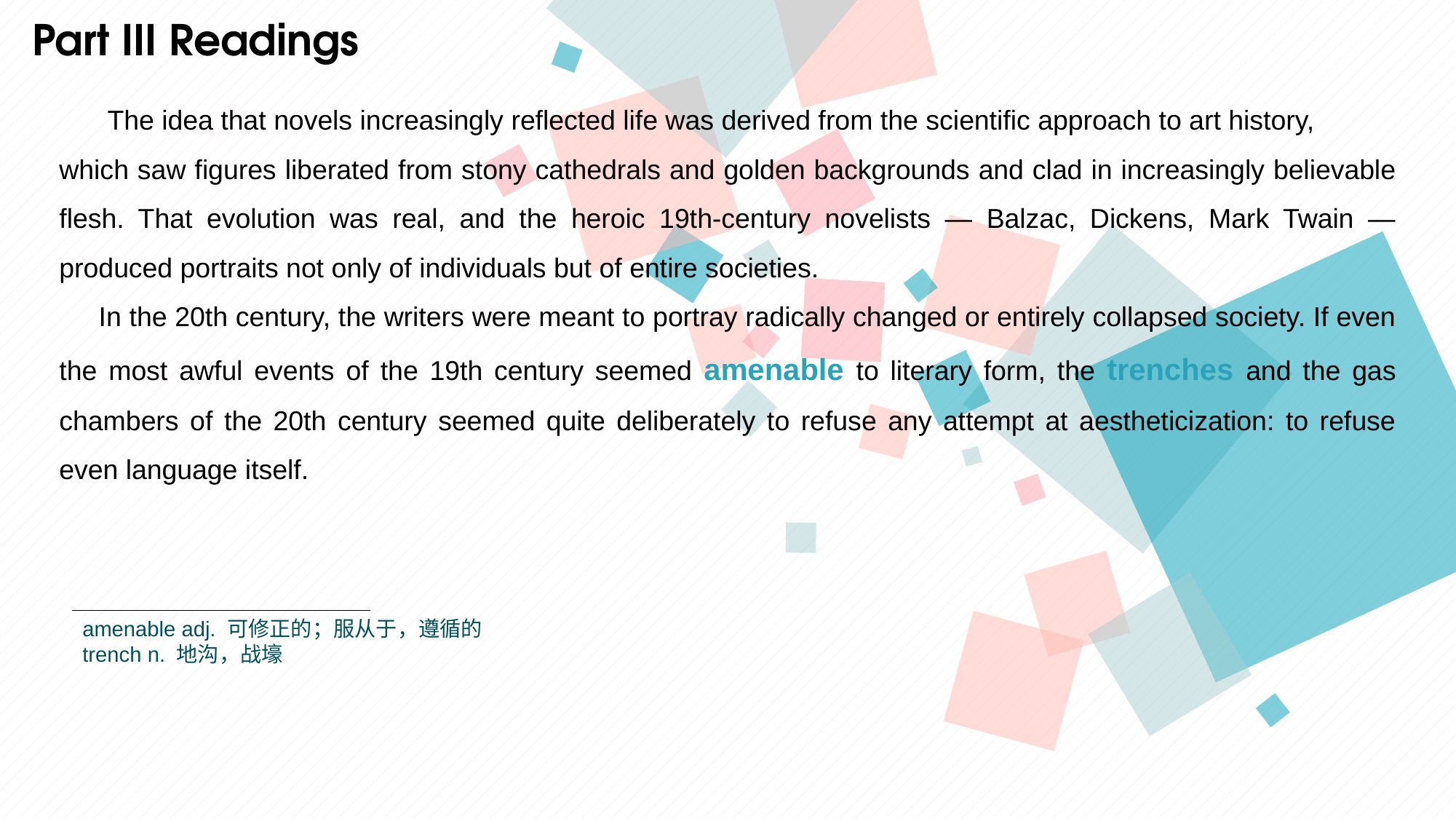

Part III Readings
        The idea that novels increasingly reflected life was derived from the scientific approach to art history,
which saw figures liberated from stony cathedrals and golden backgrounds and clad in increasingly believable flesh. That evolution was real, and the heroic 19th-century novelists — Balzac, Dickens, Mark Twain — produced portraits not only of individuals but of entire societies.
     In the 20th century, the writers were meant to portray radically changed or entirely collapsed society. If even the most awful events of the 19th century seemed amenable to literary form, the trenches and the gas chambers of the 20th century seemed quite deliberately to refuse any attempt at aestheticization: to refuse even language itself.
amenable adj. 可修正的；服从于，遵循的
trench n. 地沟，战壕